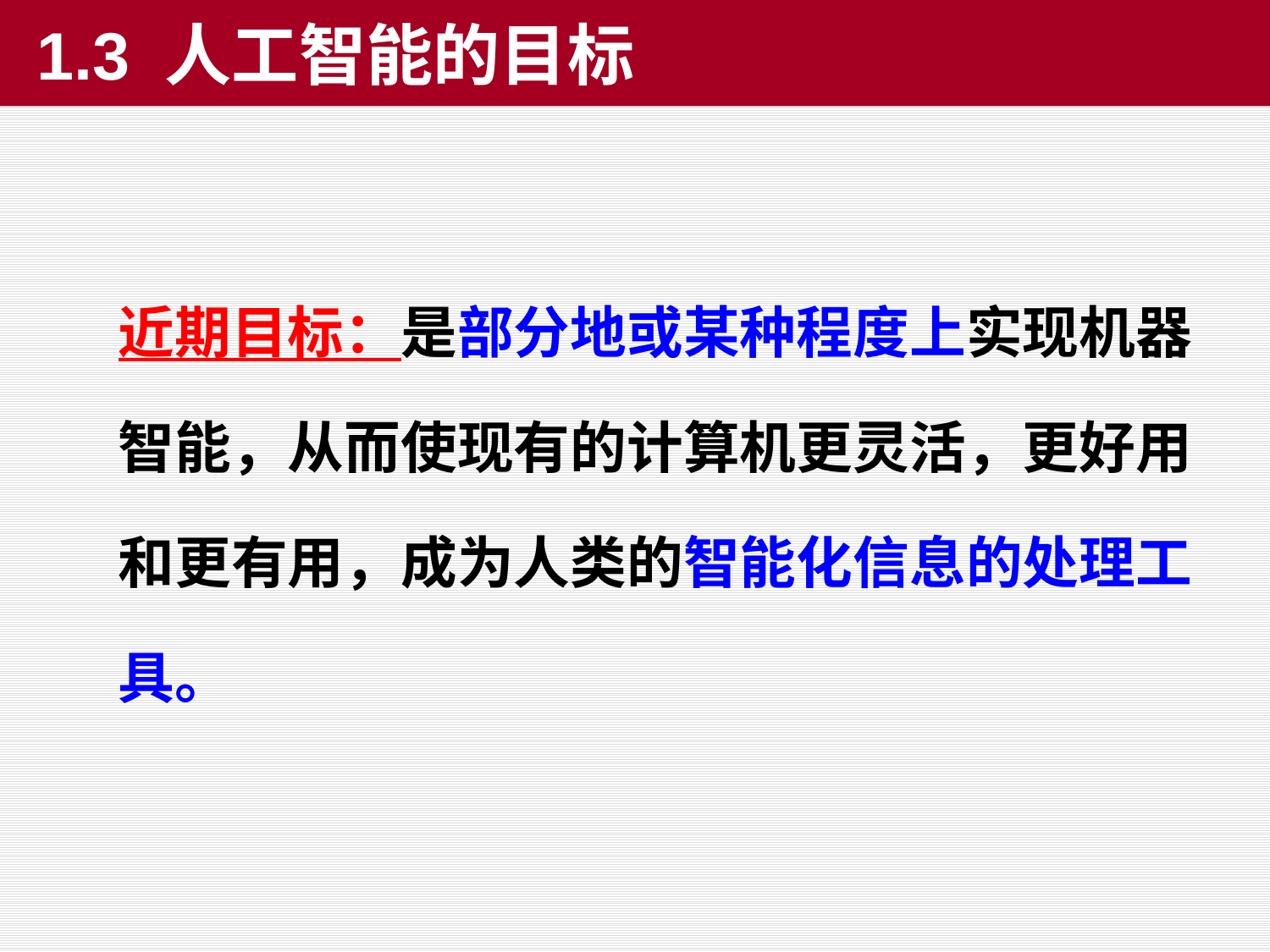

1.3 人工智能的目标
近期目标：是部分地或某种程度上实现机器智能，从而使现有的计算机更灵活，更好用和更有用，成为人类的智能化信息的处理工具。